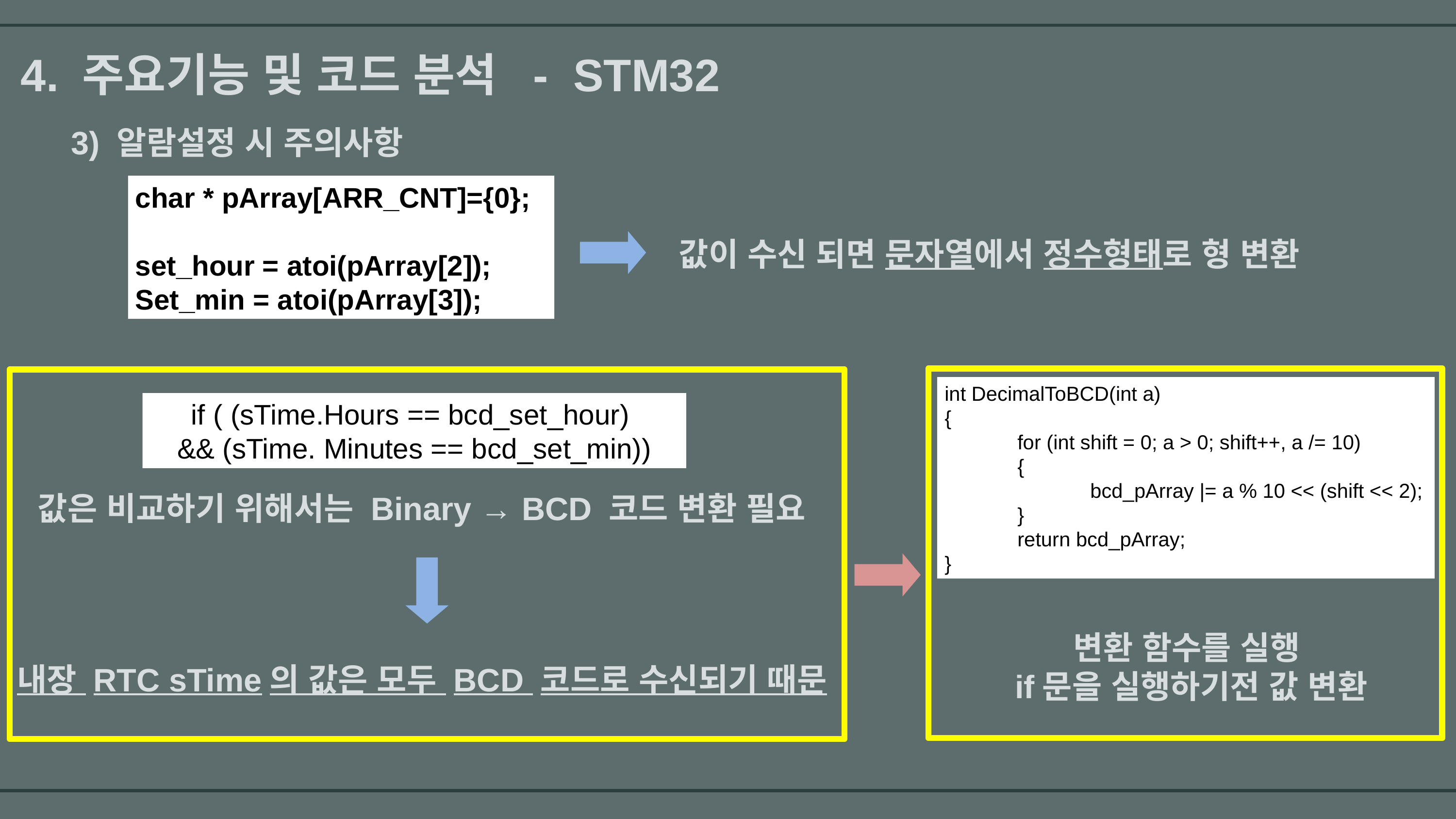

4. 주요기능 및 코드 분석  -  STM32
    3) 알람설정 시 주의사항

char * pArray[ARR_CNT]={0};

set_hour = atoi(pArray[2]);
Set_min = atoi(pArray[3]);

값이 수신 되면 문자열에서 정수형태로 형 변환

int DecimalToBCD(int a)
{
	for (int shift = 0; a > 0; shift++, a /= 10)
	{
		bcd_pArray |= a % 10 << (shift << 2);
	}
	return bcd_pArray;
}
if ( (sTime.Hours == bcd_set_hour)
&& (sTime. Minutes == bcd_set_min))
 값은 비교하기 위해서는 Binary → BCD 코드 변환 필요

변환 함수를 실행
if문을 실행하기전 값 변환
내장 RTC sTime의 값은 모두 BCD 코드로 수신되기 때문